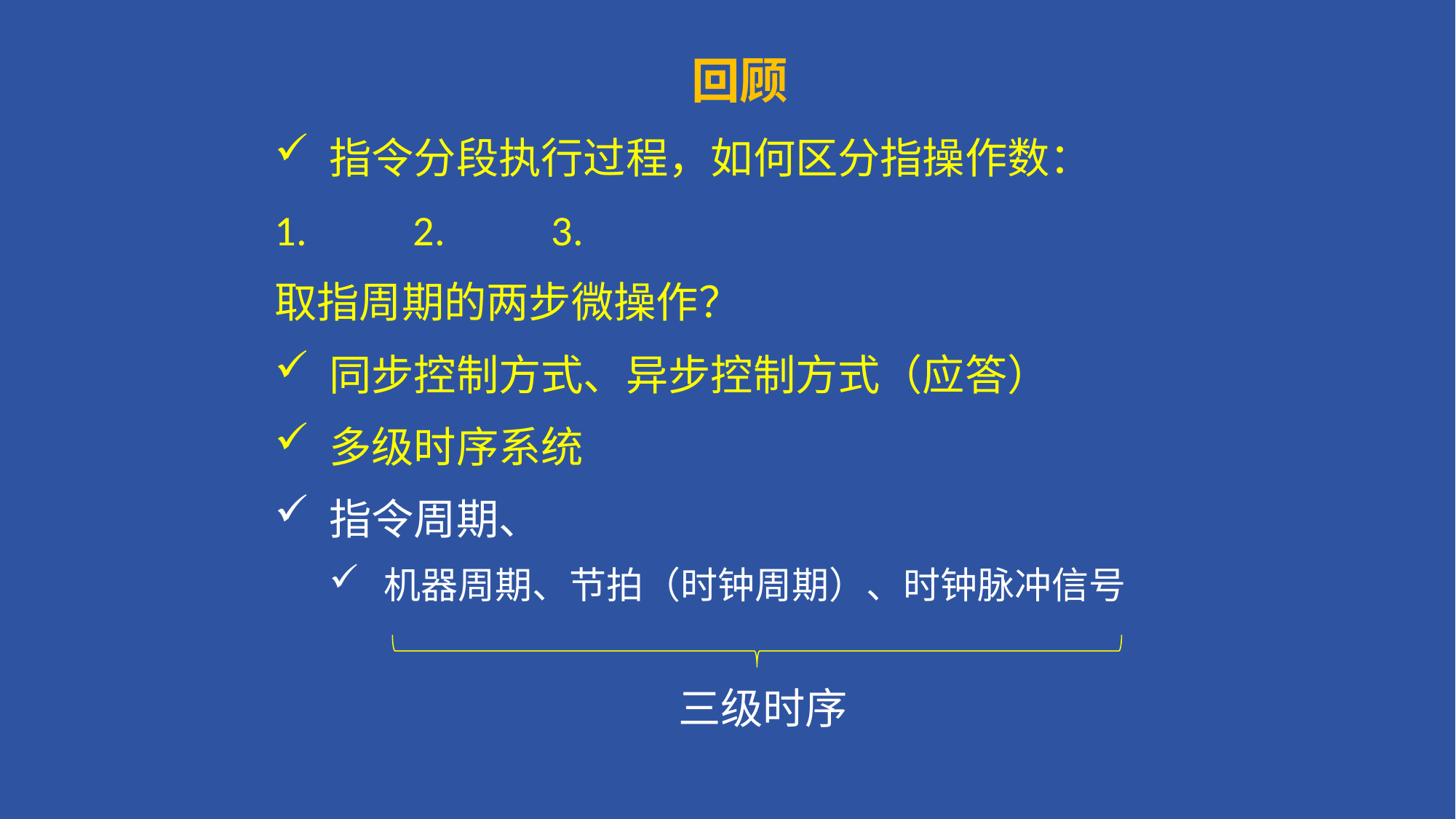

78
# 回顾
指令分段执行过程，如何区分指操作数：
        2.           3.
取指周期的两步微操作？
同步控制方式、异步控制方式（应答）
多级时序系统
指令周期、
机器周期、节拍（时钟周期）、时钟脉冲信号

三级时序